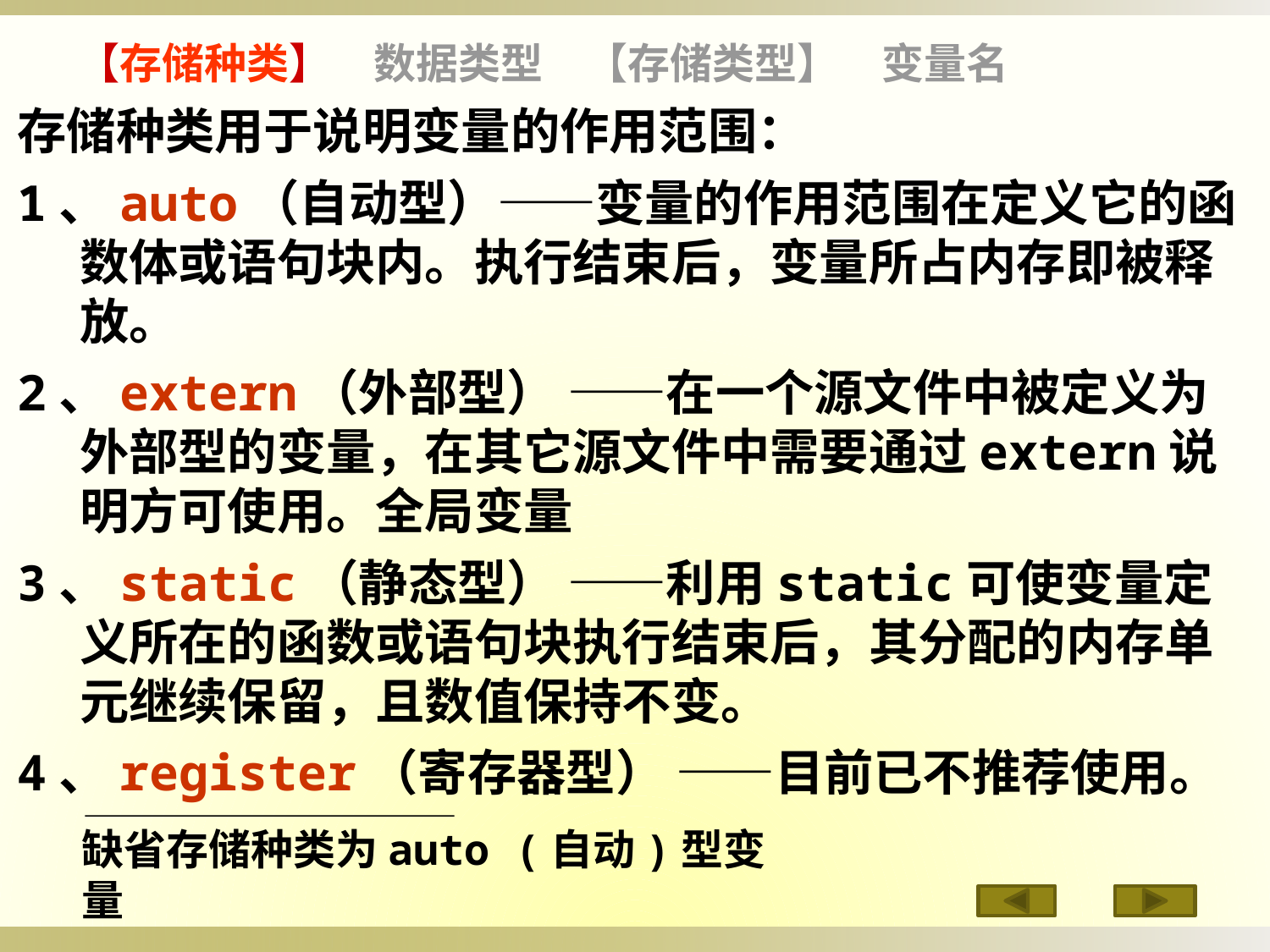

【存储种类】　数据类型　【存储类型】　变量名
存储种类用于说明变量的作用范围：
1、auto（自动型）——变量的作用范围在定义它的函数体或语句块内。执行结束后，变量所占内存即被释放。
2、extern（外部型） ——在一个源文件中被定义为外部型的变量，在其它源文件中需要通过extern说明方可使用。全局变量
3、static（静态型） ——利用static可使变量定义所在的函数或语句块执行结束后，其分配的内存单元继续保留，且数值保持不变。
4、register（寄存器型） ——目前已不推荐使用。

缺省存储种类为auto (自动)型变量